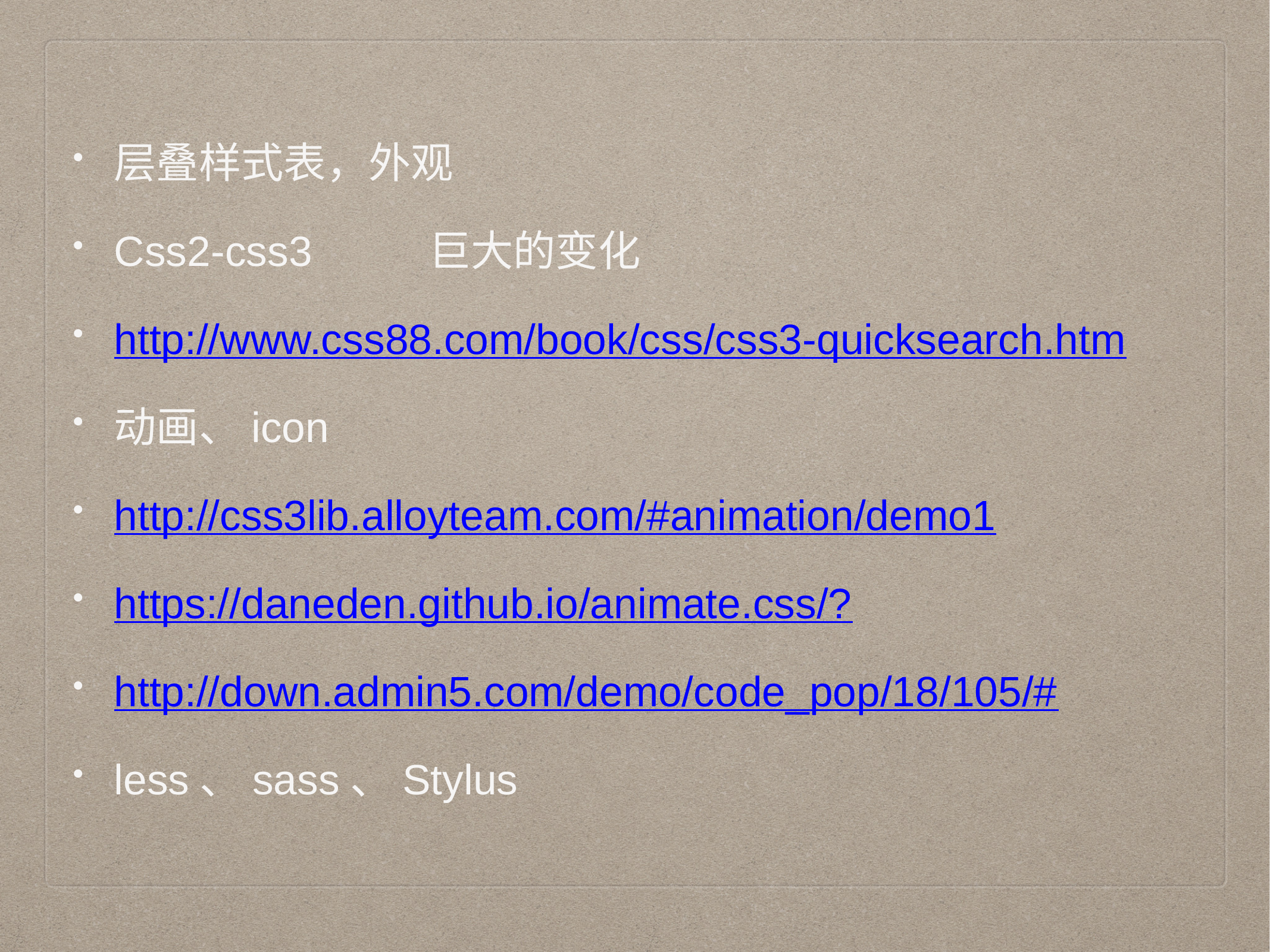

层叠样式表，外观
Css2-css3         巨大的变化
http://www.css88.com/book/css/css3-quicksearch.htm
动画、icon
http://css3lib.alloyteam.com/#animation/demo1
https://daneden.github.io/animate.css/?
http://down.admin5.com/demo/code_pop/18/105/#
less、sass、Stylus